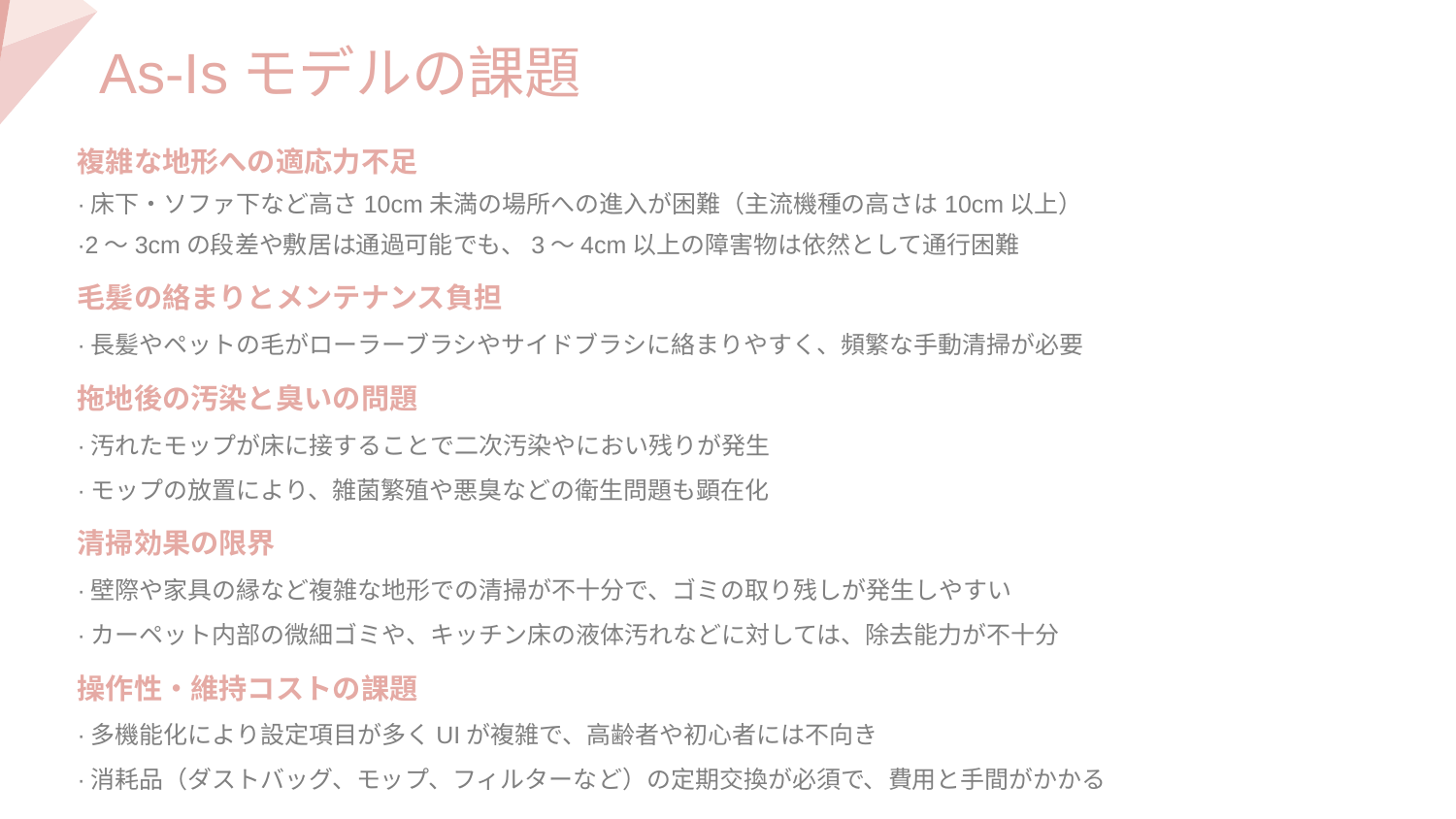

As-Isモデルの課題

複雑な地形への適応力不足
·床下・ソファ下など高さ10cm未満の場所への進入が困難（主流機種の高さは10cm以上）
·2〜3cmの段差や敷居は通過可能でも、3〜4cm以上の障害物は依然として通行困難
毛髪の絡まりとメンテナンス負担
·長髪やペットの毛がローラーブラシやサイドブラシに絡まりやすく、頻繁な手動清掃が必要
拖地後の汚染と臭いの問題
·汚れたモップが床に接することで二次汚染やにおい残りが発生
·モップの放置により、雑菌繁殖や悪臭などの衛生問題も顕在化
清掃効果の限界
·壁際や家具の縁など複雑な地形での清掃が不十分で、ゴミの取り残しが発生しやすい
·カーペット内部の微細ゴミや、キッチン床の液体汚れなどに対しては、除去能力が不十分
操作性・維持コストの課題
·多機能化により設定項目が多くUIが複雑で、高齢者や初心者には不向き
·消耗品（ダストバッグ、モップ、フィルターなど）の定期交換が必須で、費用と手間がかかる